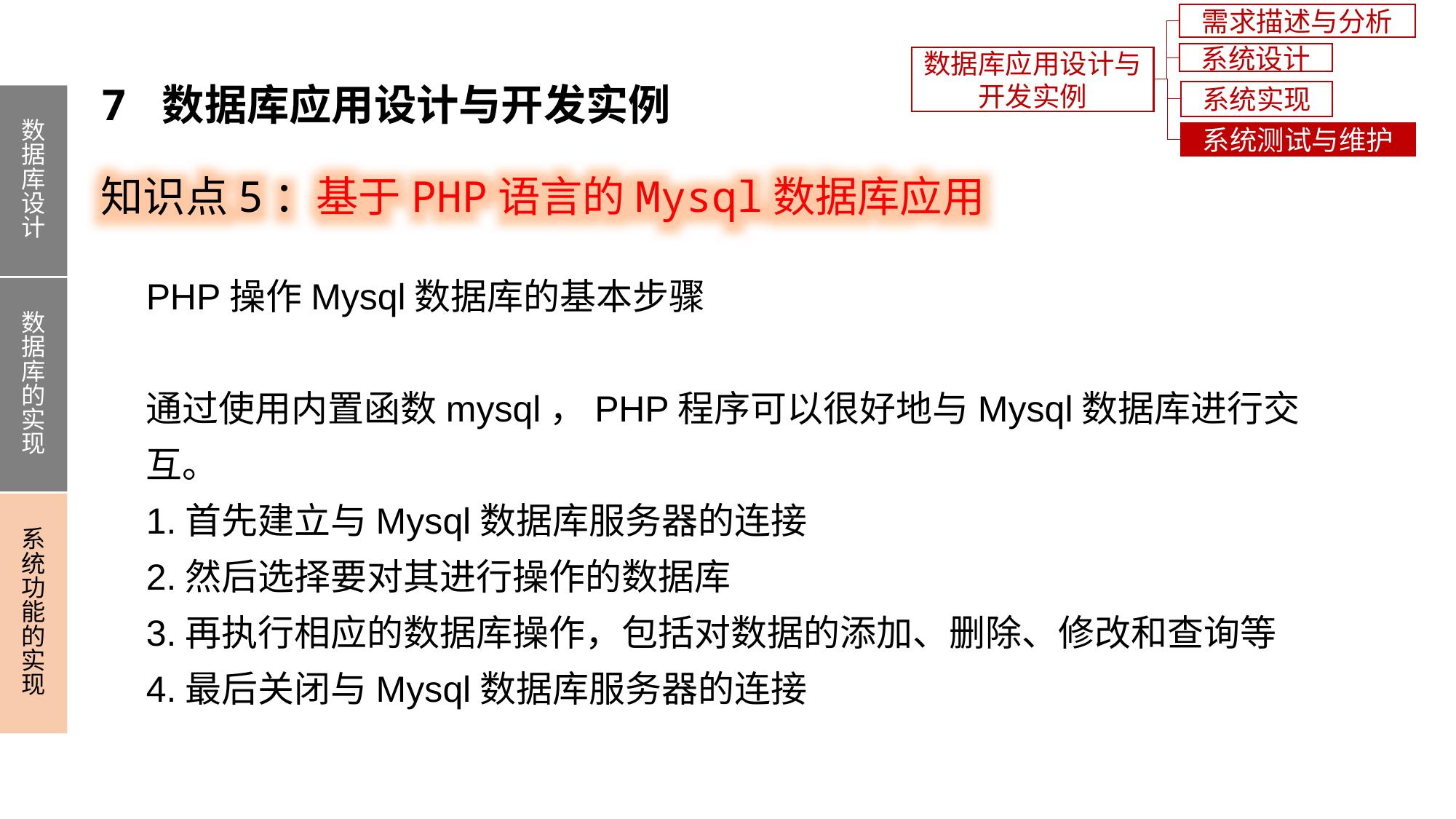

需求描述与分析
系统设计
数据库应用设计与开发实例
7 数据库应用设计与开发实例
系统实现
数据库设计
数据库的实现
系统功能的实现
系统测试与维护
知识点5：基于PHP语言的Mysql数据库应用
PHP操作Mysql数据库的基本步骤

通过使用内置函数mysql，PHP程序可以很好地与Mysql数据库进行交互。
1.首先建立与Mysql数据库服务器的连接
2.然后选择要对其进行操作的数据库
3.再执行相应的数据库操作，包括对数据的添加、删除、修改和查询等
4.最后关闭与Mysql数据库服务器的连接